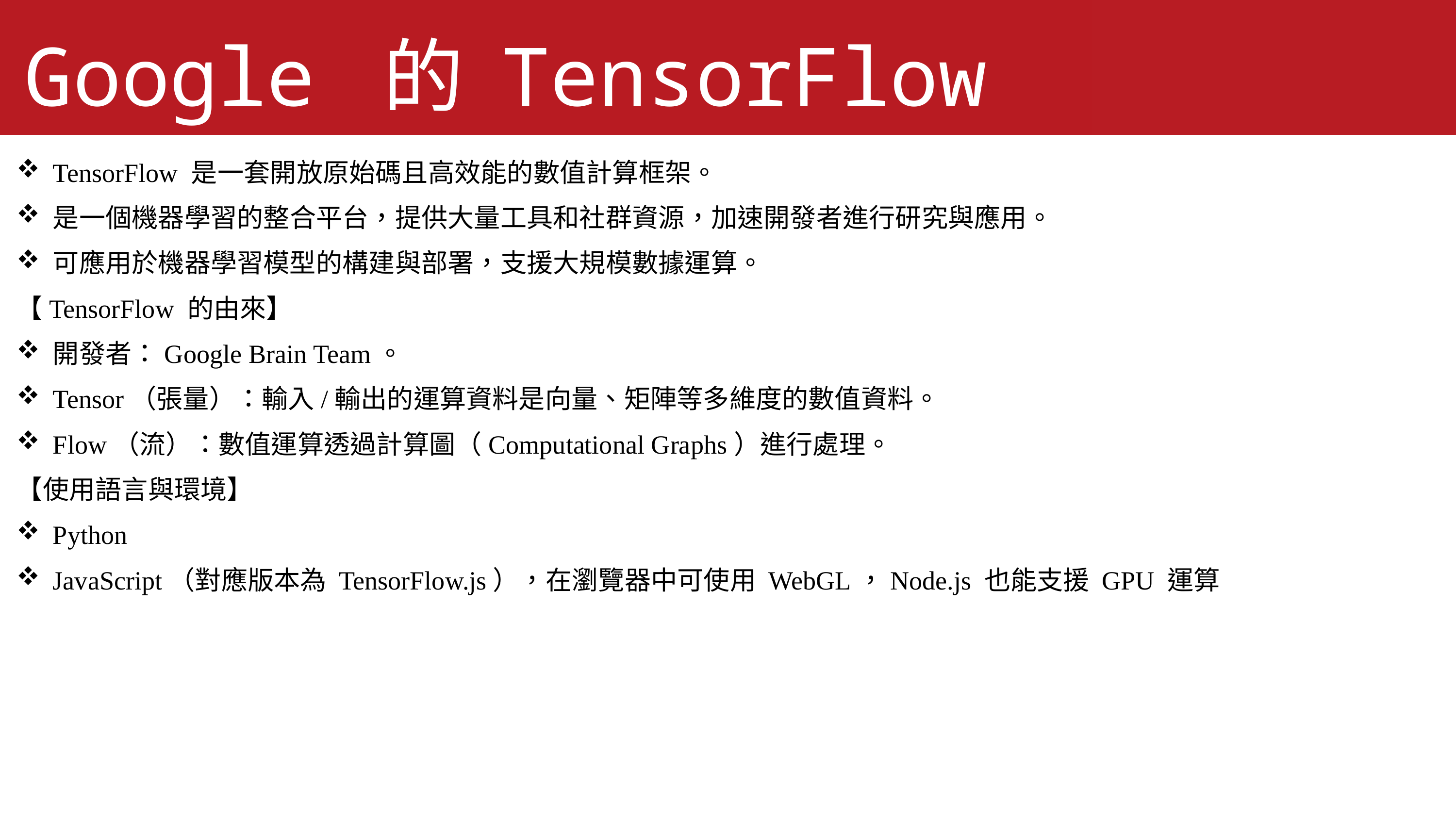

Google 的 TensorFlow
TensorFlow 是一套開放原始碼且高效能的數值計算框架。
是一個機器學習的整合平台，提供大量工具和社群資源，加速開發者進行研究與應用。
可應用於機器學習模型的構建與部署，支援大規模數據運算。
【TensorFlow 的由來】
開發者：Google Brain Team。
Tensor（張量）：輸入/輸出的運算資料是向量、矩陣等多維度的數值資料。
Flow（流）：數值運算透過計算圖（Computational Graphs）進行處理。
【使用語言與環境】
Python
JavaScript（對應版本為 TensorFlow.js），在瀏覽器中可使用 WebGL，Node.js 也能支援 GPU 運算